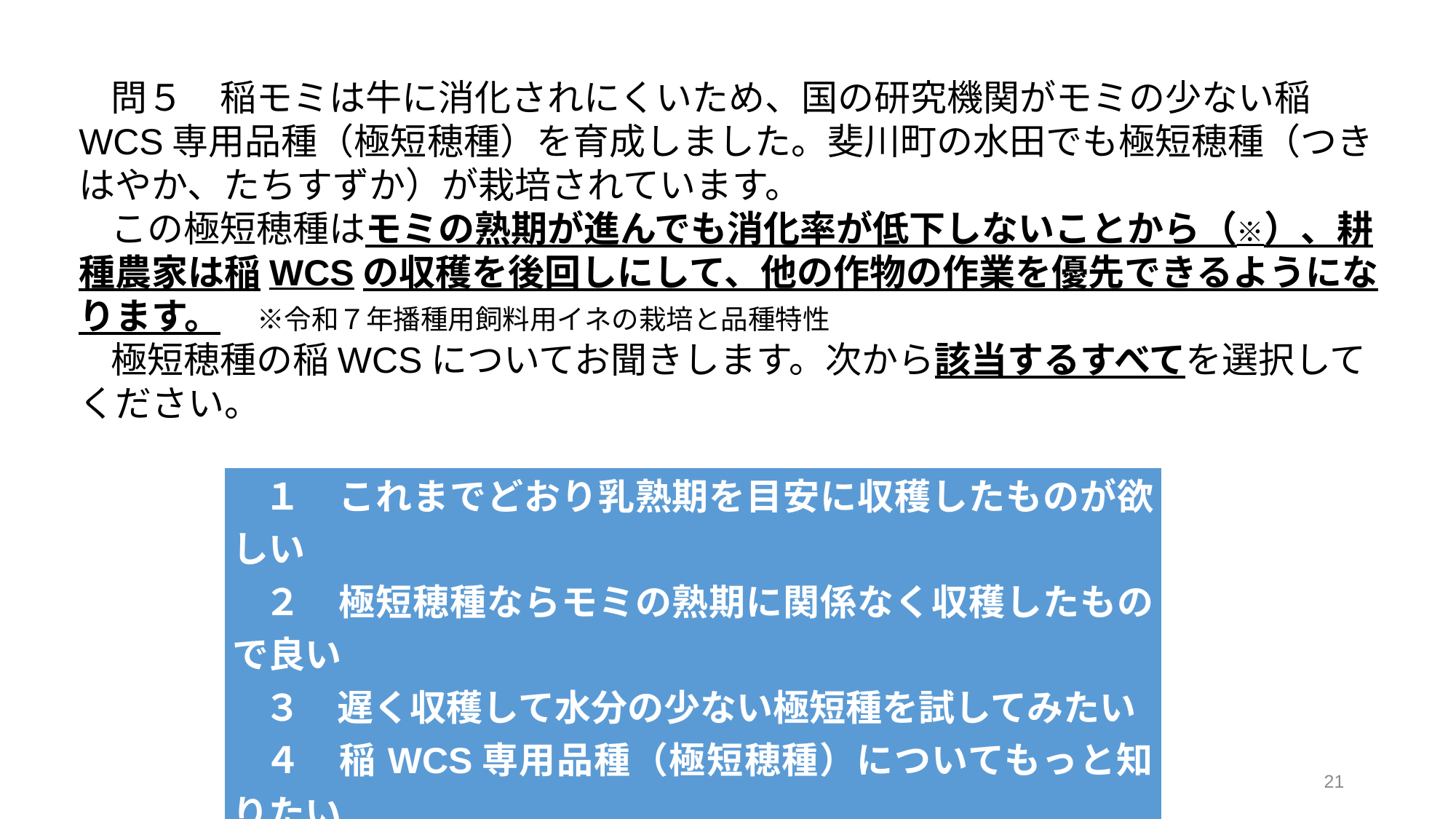

問５　稲モミは牛に消化されにくいため、国の研究機関がモミの少ない稲WCS専用品種（極短穂種）を育成しました。斐川町の水田でも極短穂種（つきはやか、たちすずか）が栽培されています。
この極短穂種はモミの熟期が進んでも消化率が低下しないことから（※）、耕種農家は稲WCSの収穫を後回しにして、他の作物の作業を優先できるようになります。　※令和７年播種用飼料用イネの栽培と品種特性
極短穂種の稲WCSについてお聞きします。次から該当するすべてを選択してください。
| １　これまでどおり乳熟期を目安に収穫したものが欲しい ２　極短穂種ならモミの熟期に関係なく収穫したもので良い ３　遅く収穫して水分の少ない極短種を試してみたい ４　稲WCS専用品種（極短穂種）についてもっと知りたい |
| --- |
21